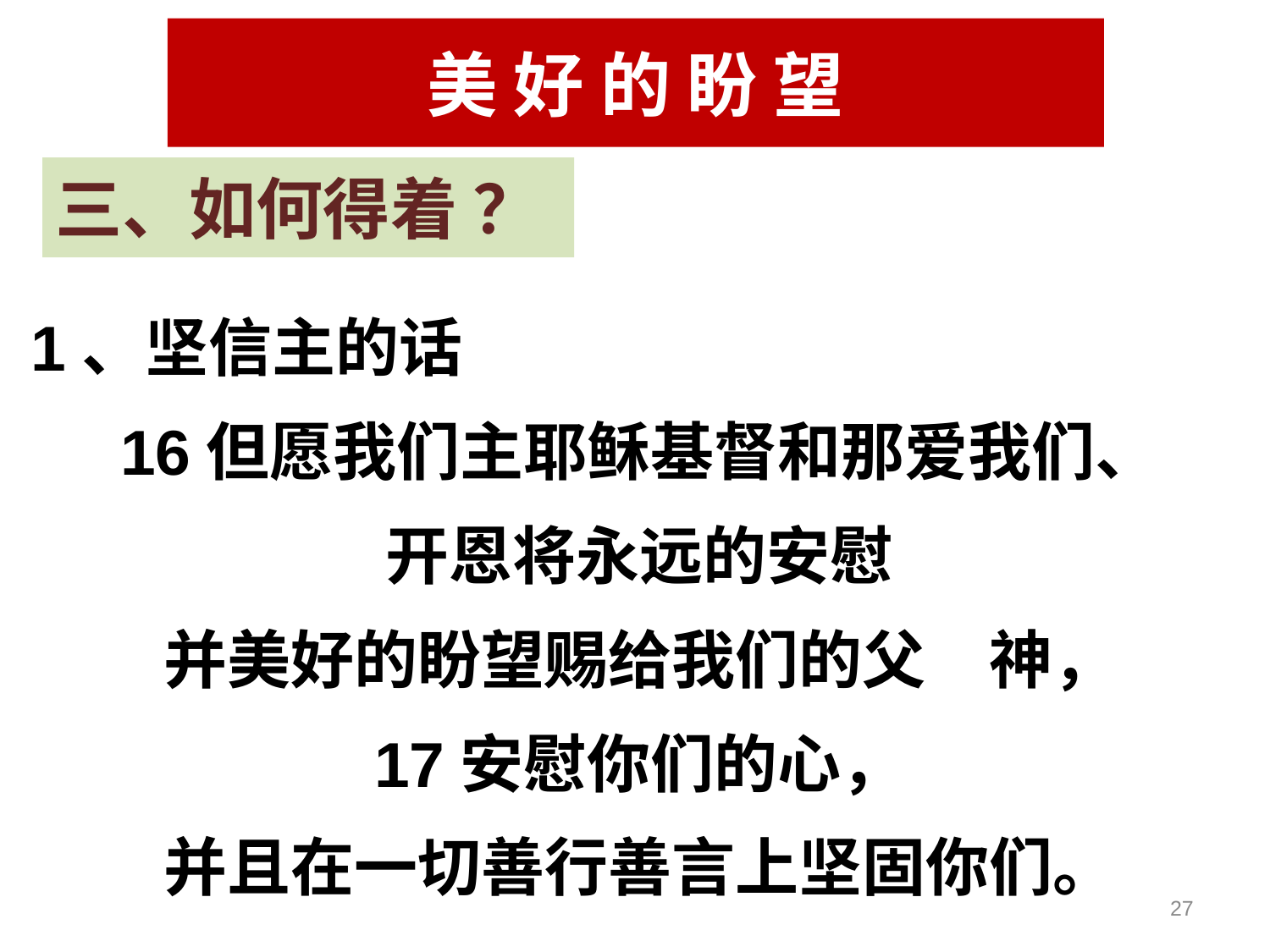

#
美 好 的 盼 望
三、如何得着 ？

1、坚信主的话
16但愿我们主耶稣基督和那爱我们、
开恩将永远的安慰
并美好的盼望赐给我们的父　神，
17安慰你们的心，
并且在一切善行善言上坚固你们。
27